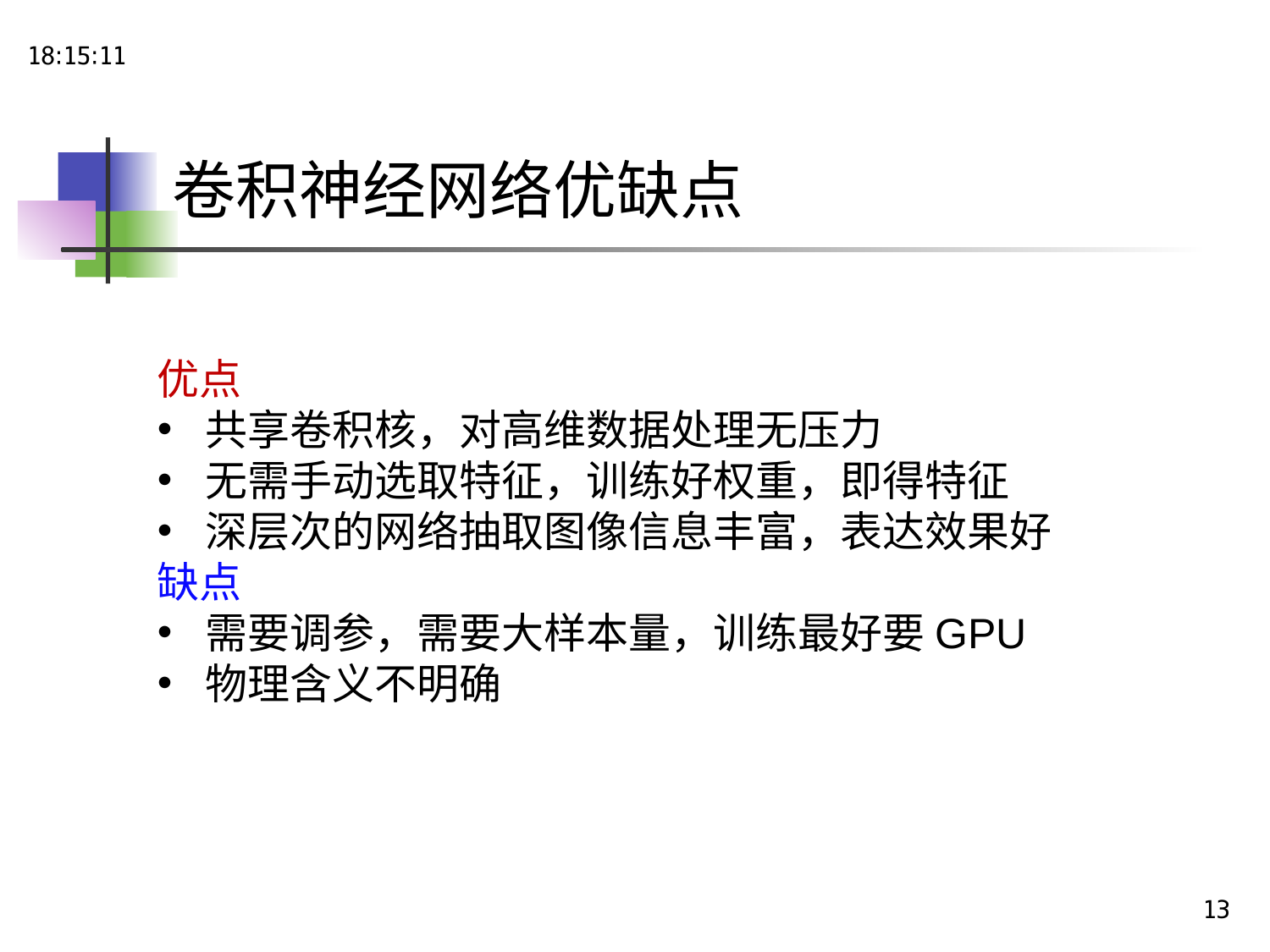

18:15:11
# 卷积神经网络优缺点
优点
共享卷积核，对高维数据处理无压力
无需手动选取特征，训练好权重，即得特征
深层次的网络抽取图像信息丰富，表达效果好
缺点
需要调参，需要大样本量，训练最好要GPU
物理含义不明确
13